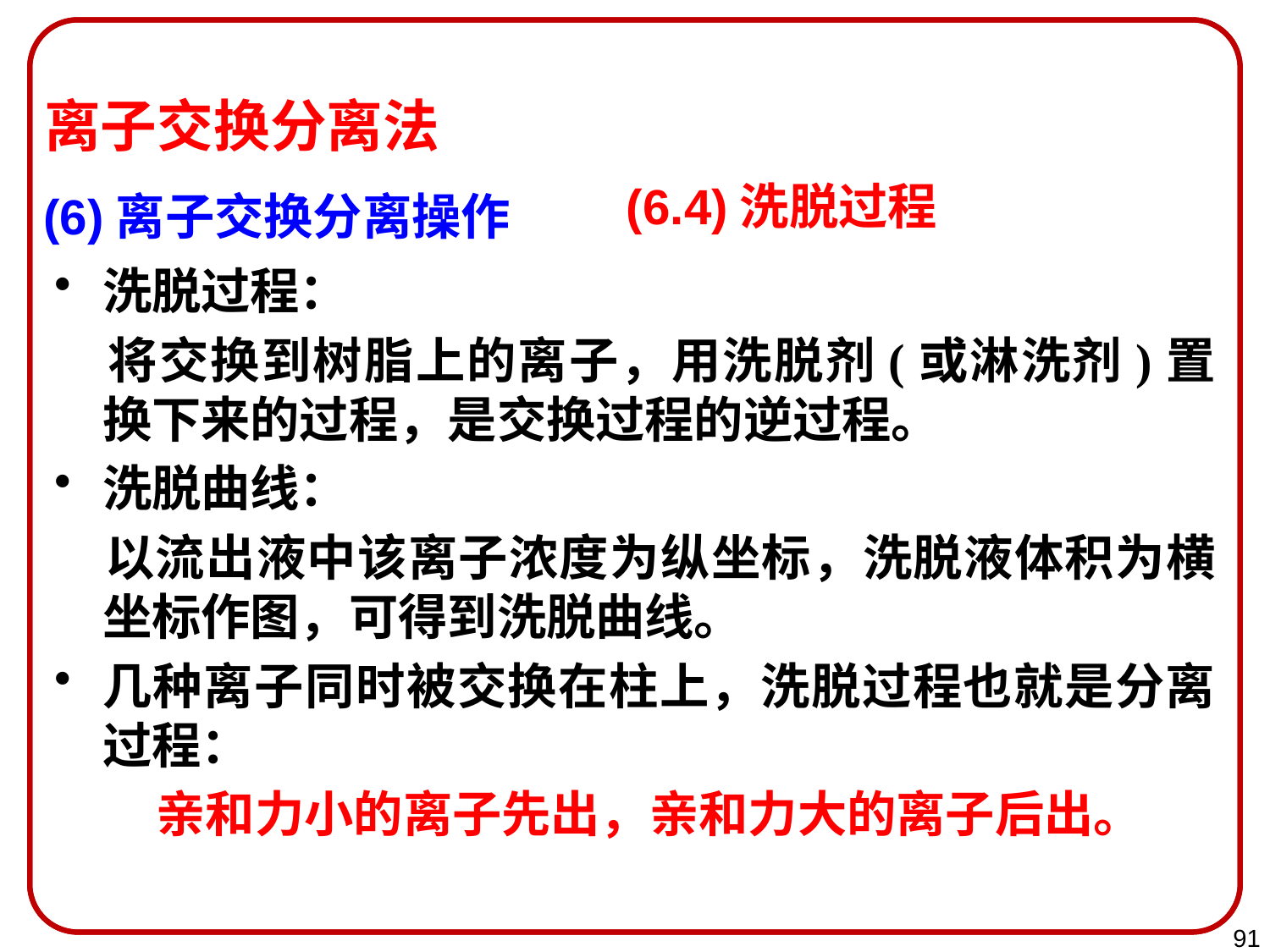

离子交换分离法
(6)离子交换分离操作
(6.4)洗脱过程
洗脱过程：
   将交换到树脂上的离子，用洗脱剂(或淋洗剂)置换下来的过程，是交换过程的逆过程。
洗脱曲线：
   以流出液中该离子浓度为纵坐标，洗脱液体积为横坐标作图，可得到洗脱曲线。
几种离子同时被交换在柱上，洗脱过程也就是分离过程：
        亲和力小的离子先出，亲和力大的离子后出。
91